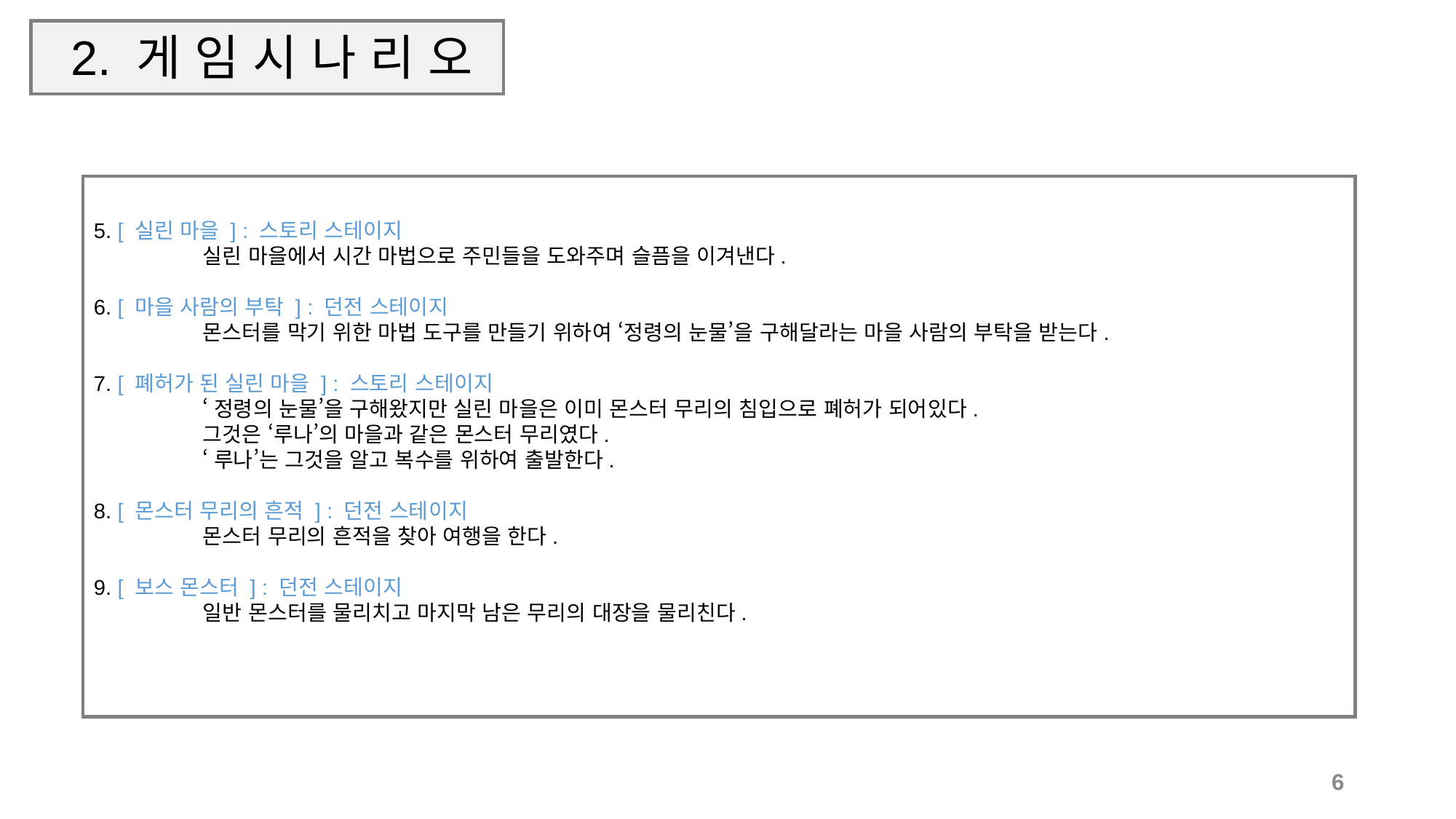

# 2. 게 임 시 나 리 오
5. [ 실린 마을 ] : 스토리 스테이지
	실린 마을에서 시간 마법으로 주민들을 도와주며 슬픔을 이겨낸다.

6. [ 마을 사람의 부탁 ] : 던전 스테이지
	몬스터를 막기 위한 마법 도구를 만들기 위하여 ‘정령의 눈물’을 구해달라는 마을 사람의 부탁을 받는다.

7. [ 폐허가 된 실린 마을 ] : 스토리 스테이지
	‘정령의 눈물’을 구해왔지만 실린 마을은 이미 몬스터 무리의 침입으로 폐허가 되어있다.
	그것은 ‘루나’의 마을과 같은 몬스터 무리였다.
	‘루나’는 그것을 알고 복수를 위하여 출발한다.

8. [ 몬스터 무리의 흔적 ] : 던전 스테이지
	몬스터 무리의 흔적을 찾아 여행을 한다.

9. [ 보스 몬스터 ] : 던전 스테이지
	일반 몬스터를 물리치고 마지막 남은 무리의 대장을 물리친다.

6